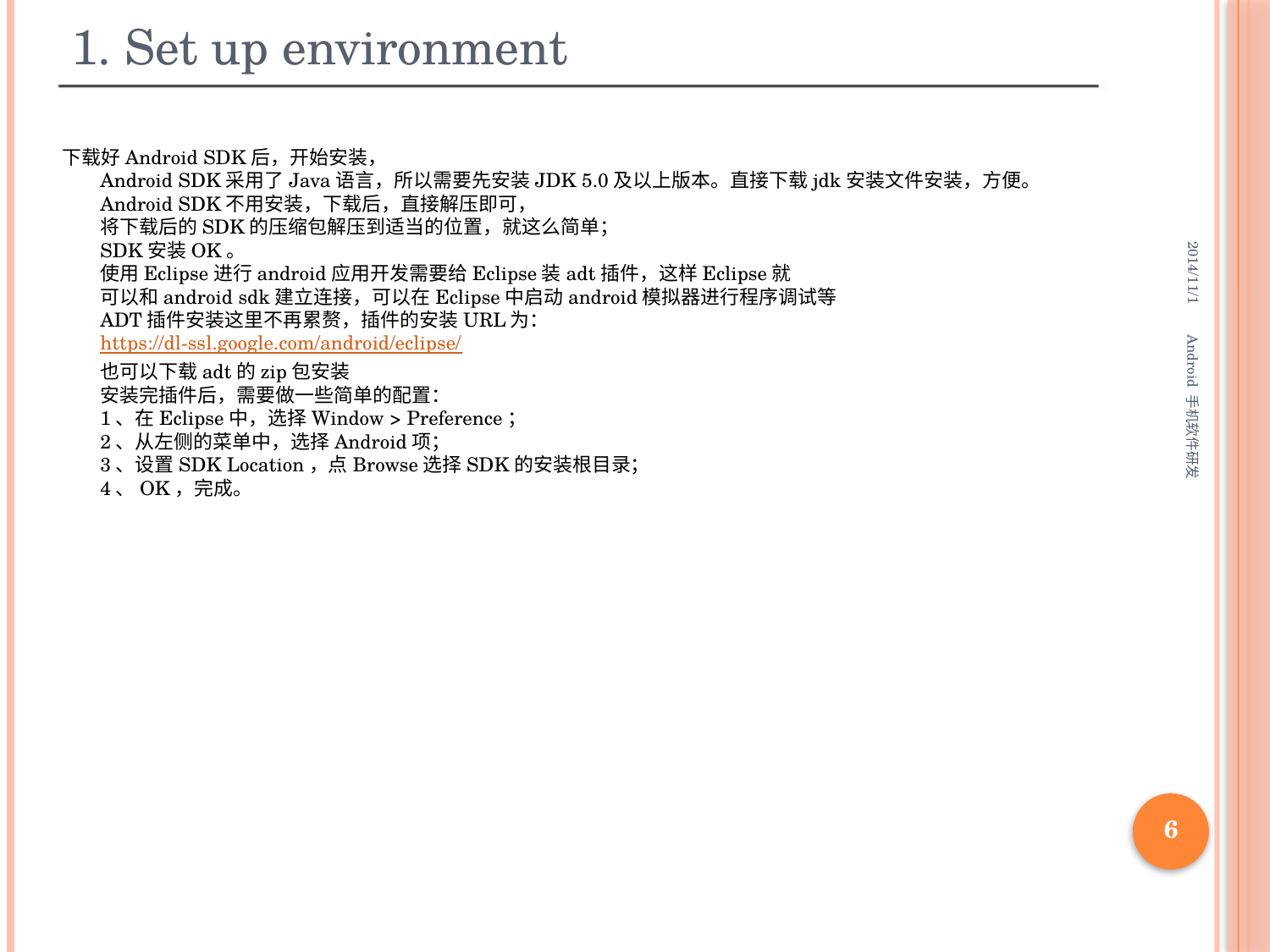

# 1. Set up environment
下载好Android SDK后，开始安装，
Android SDK采用了Java语言，所以需要先安装JDK 5.0及以上版本。直接下载jdk安装文件安装，方便。
Android SDK不用安装，下载后，直接解压即可，
将下载后的SDK的压缩包解压到适当的位置，就这么简单；
SDK安装OK。
使用Eclipse进行android应用开发需要给Eclipse装adt插件，这样Eclipse就
可以和android sdk建立连接，可以在Eclipse中启动android模拟器进行程序调试等
ADT插件安装这里不再累赘，插件的安装URL为：
https://dl-ssl.google.com/android/eclipse/
也可以下载adt的zip包安装
安装完插件后，需要做一些简单的配置：
1、在Eclipse中，选择Window > Preference；
2、从左侧的菜单中，选择Android项；
3、设置SDK Location，点Browse选择SDK的安装根目录；
4、OK，完成。
2014/11/1
Android 手机软件研发
6